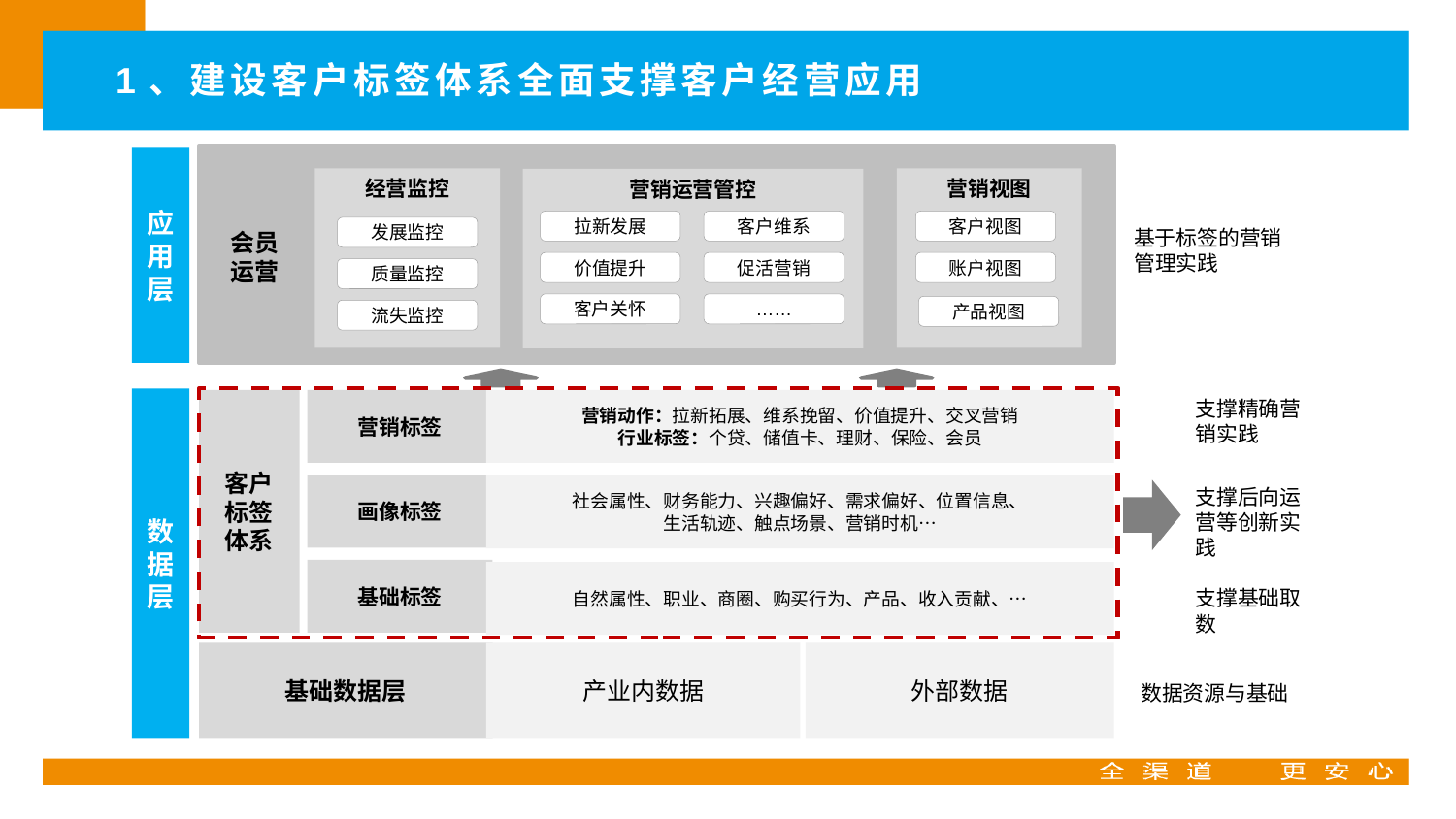

1、建设客户标签体系全面支撑客户经营应用

应用层
营销视图
经营监控
营销运营管控
拉新发展
客户维系
客户视图
发展监控
基于标签的营销管理实践
会员运营
价值提升
促活营销
账户视图
质量监控
客户关怀
……
流失监控

数据层
支撑精确营销实践
客户标签体系
营销标签
营销动作：拉新拓展、维系挽留、价值提升、交叉营销
行业标签：个贷、储值卡、理财、保险、会员
画像标签
社会属性、财务能力、兴趣偏好、需求偏好、位置信息、
生活轨迹、触点场景、营销时机…
支撑后向运营等创新实践

基础标签
自然属性、职业、商圈、购买行为、产品、收入贡献、…
支撑基础取数
基础数据层
产业内数据
外部数据
数据资源与基础
产品视图